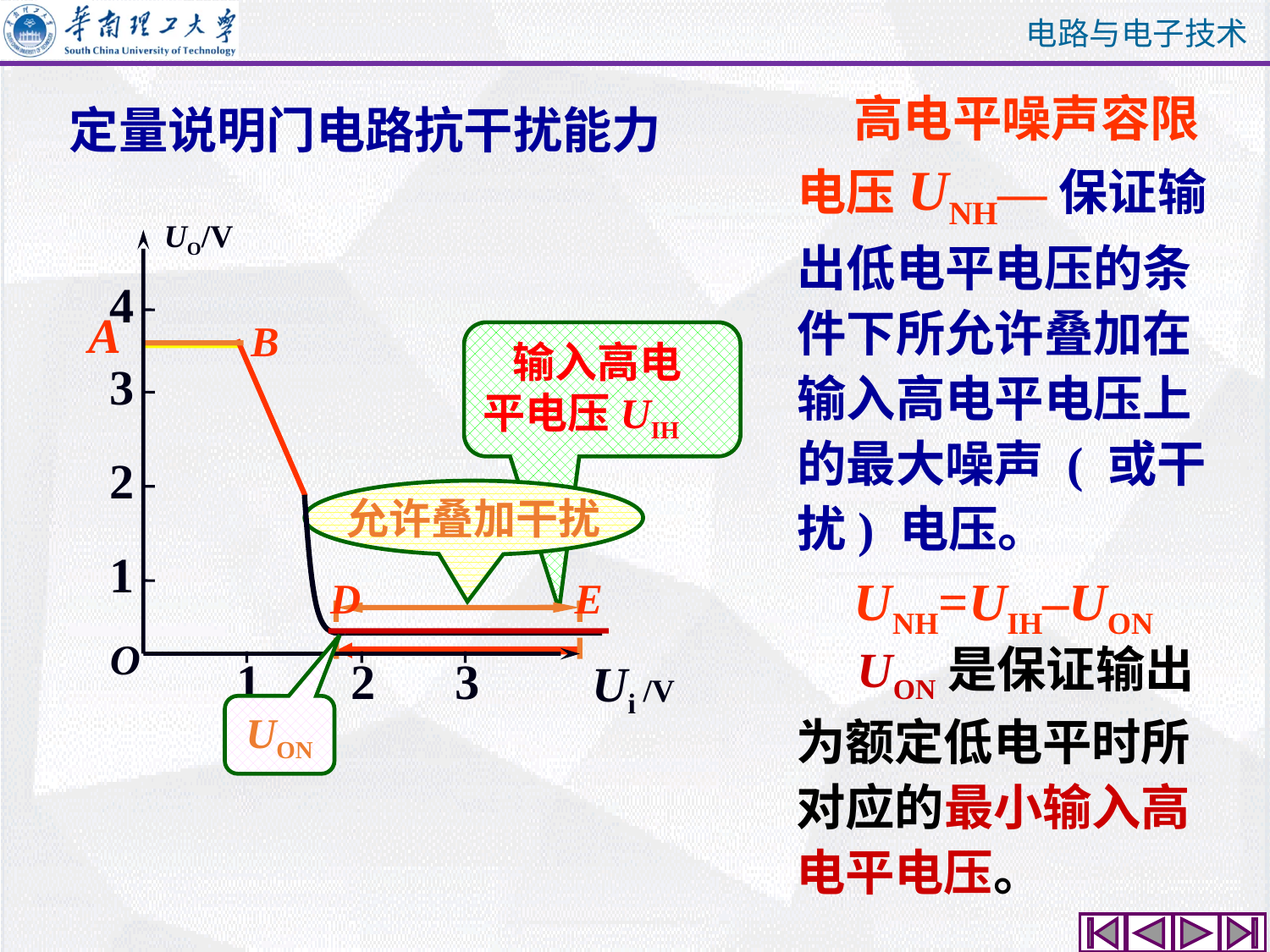

高电平噪声容限电压UNH—保证输出低电平电压的条件下所允许叠加在输入高电平电压上的最大噪声 ( 或干扰) 电压。
    UNH=UIH–UON
定量说明门电路抗干扰能力
UO/V

4
3
2
1
O
1
2
3

   Ui /V
A
B

  输入高电平电压UIH

允许叠加干扰

D
E

     UON是保证输出为额定低电平时所对应的最小输入高电平电压。

UON